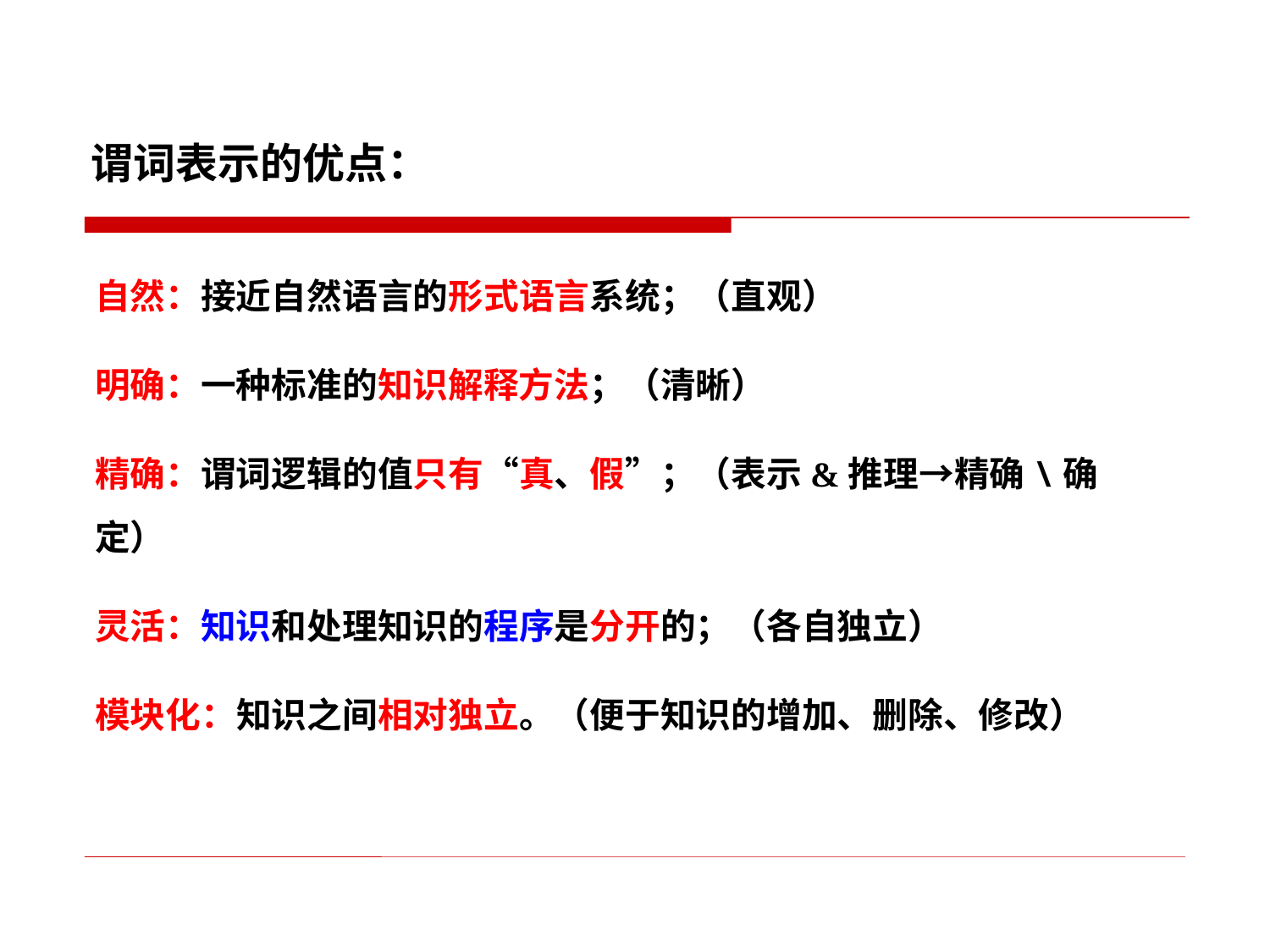

谓词表示的优点：
自然：接近自然语言的形式语言系统；（直观）

明确：一种标准的知识解释方法；（清晰）

精确：谓词逻辑的值只有“真、假”；（表示&推理→精确\确定）

灵活：知识和处理知识的程序是分开的；（各自独立）

模块化：知识之间相对独立。（便于知识的增加、删除、修改）